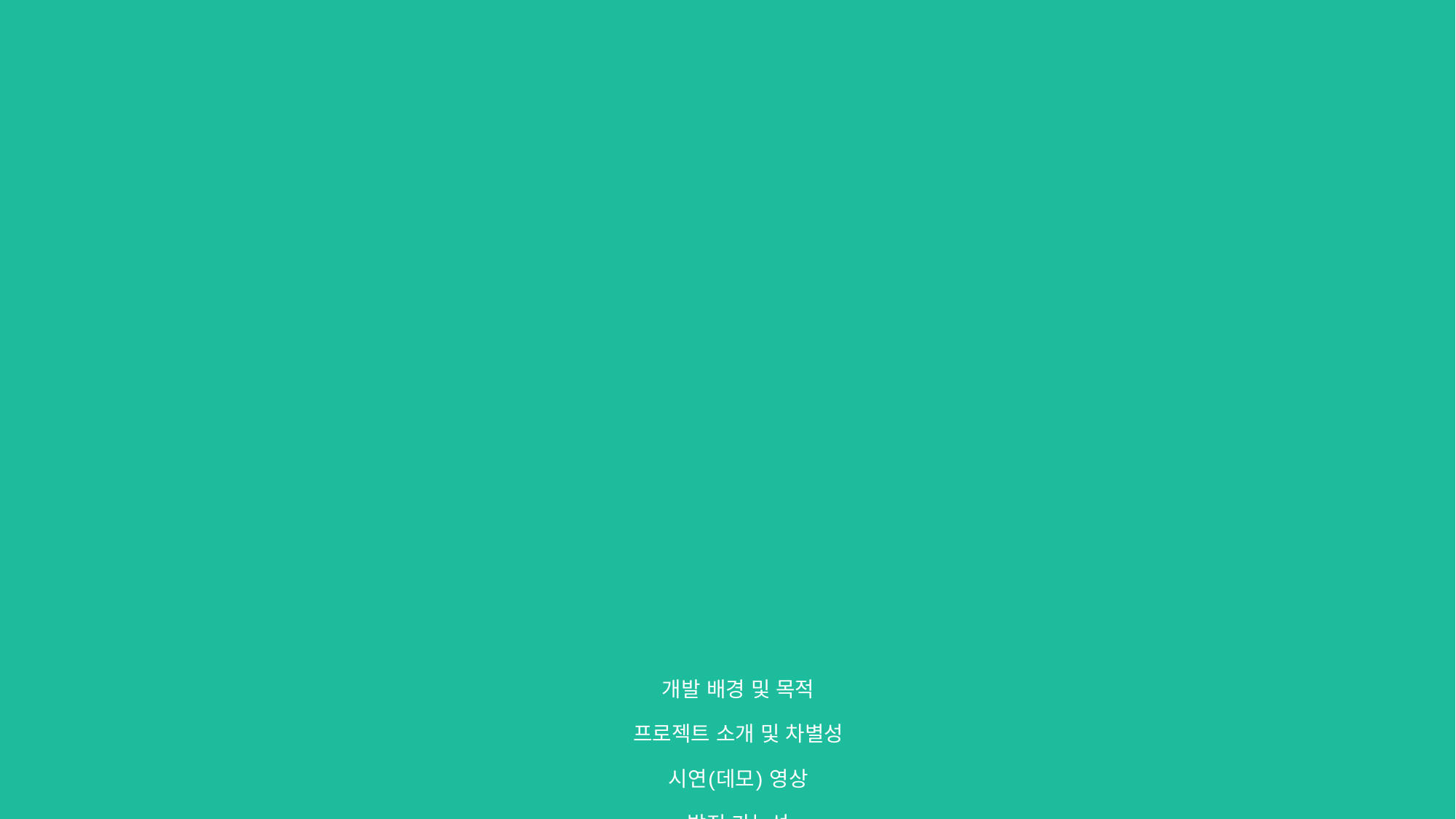

# 개발 배경 및 목적 프로젝트 소개 및 차별성 시연(데모) 영상 발전 가능성